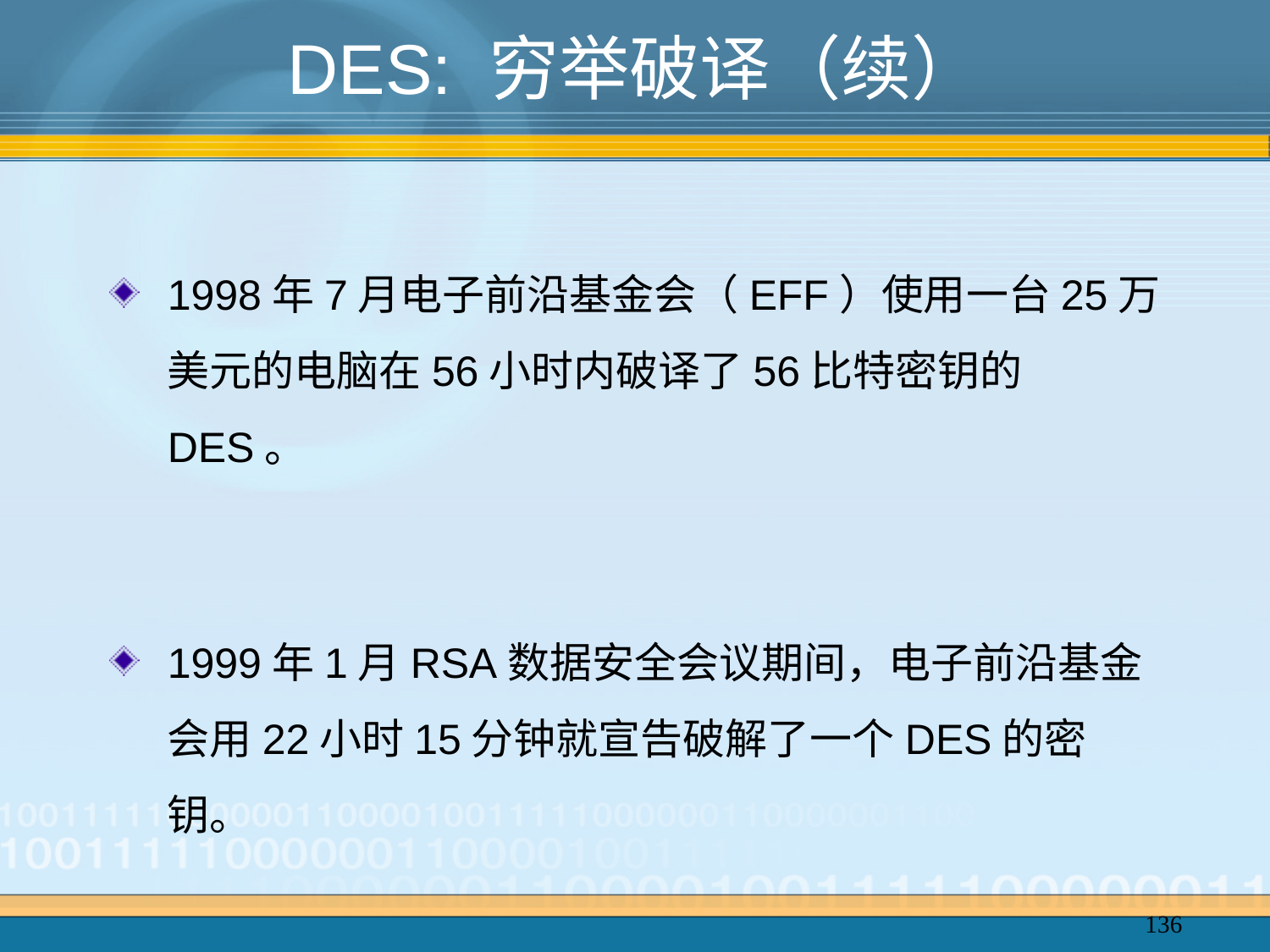

# DES: 穷举破译（续）
1998年7月电子前沿基金会（EFF）使用一台25万美元的电脑在56小时内破译了56比特密钥的DES。

1999年1月RSA数据安全会议期间，电子前沿基金会用22小时15分钟就宣告破解了一个DES的密钥。
136